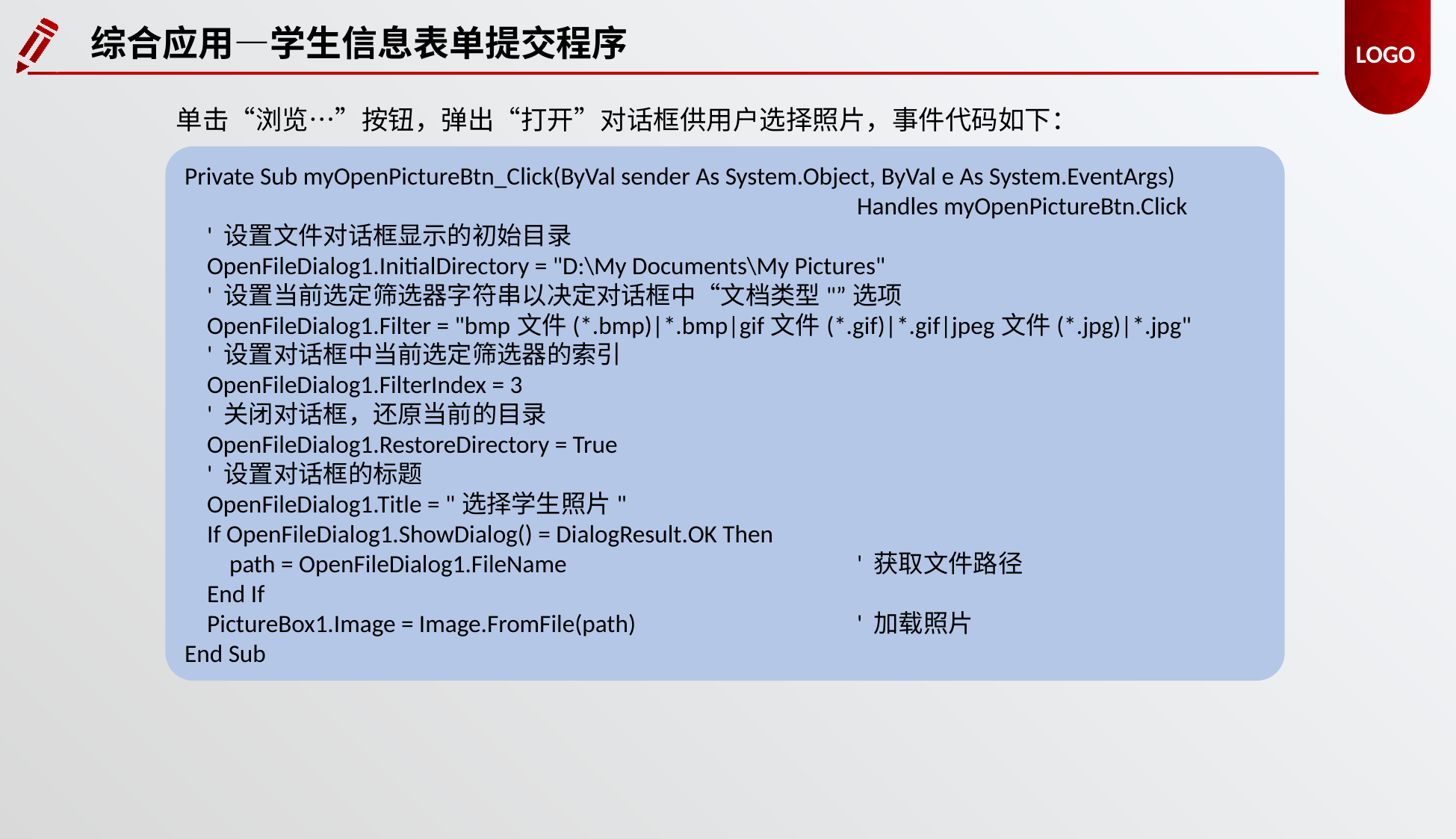

综合应用—学生信息表单提交程序
单击“浏览…”按钮，弹出“打开”对话框供用户选择照片，事件代码如下：
Private Sub myOpenPictureBtn_Click(ByVal sender As System.Object, ByVal e As System.EventArgs)
						Handles myOpenPictureBtn.Click
    ' 设置文件对话框显示的初始目录
    OpenFileDialog1.InitialDirectory = "D:\My Documents\My Pictures"
    ' 设置当前选定筛选器字符串以决定对话框中“文档类型"”选项
    OpenFileDialog1.Filter = "bmp文件(*.bmp)|*.bmp|gif文件(*.gif)|*.gif|jpeg文件(*.jpg)|*.jpg"
    ' 设置对话框中当前选定筛选器的索引
    OpenFileDialog1.FilterIndex = 3
    ' 关闭对话框，还原当前的目录
    OpenFileDialog1.RestoreDirectory = True
    ' 设置对话框的标题
    OpenFileDialog1.Title = "选择学生照片"
    If OpenFileDialog1.ShowDialog() = DialogResult.OK Then
        path = OpenFileDialog1.FileName 			' 获取文件路径
    End If
    PictureBox1.Image = Image.FromFile(path) 		' 加载照片
End Sub